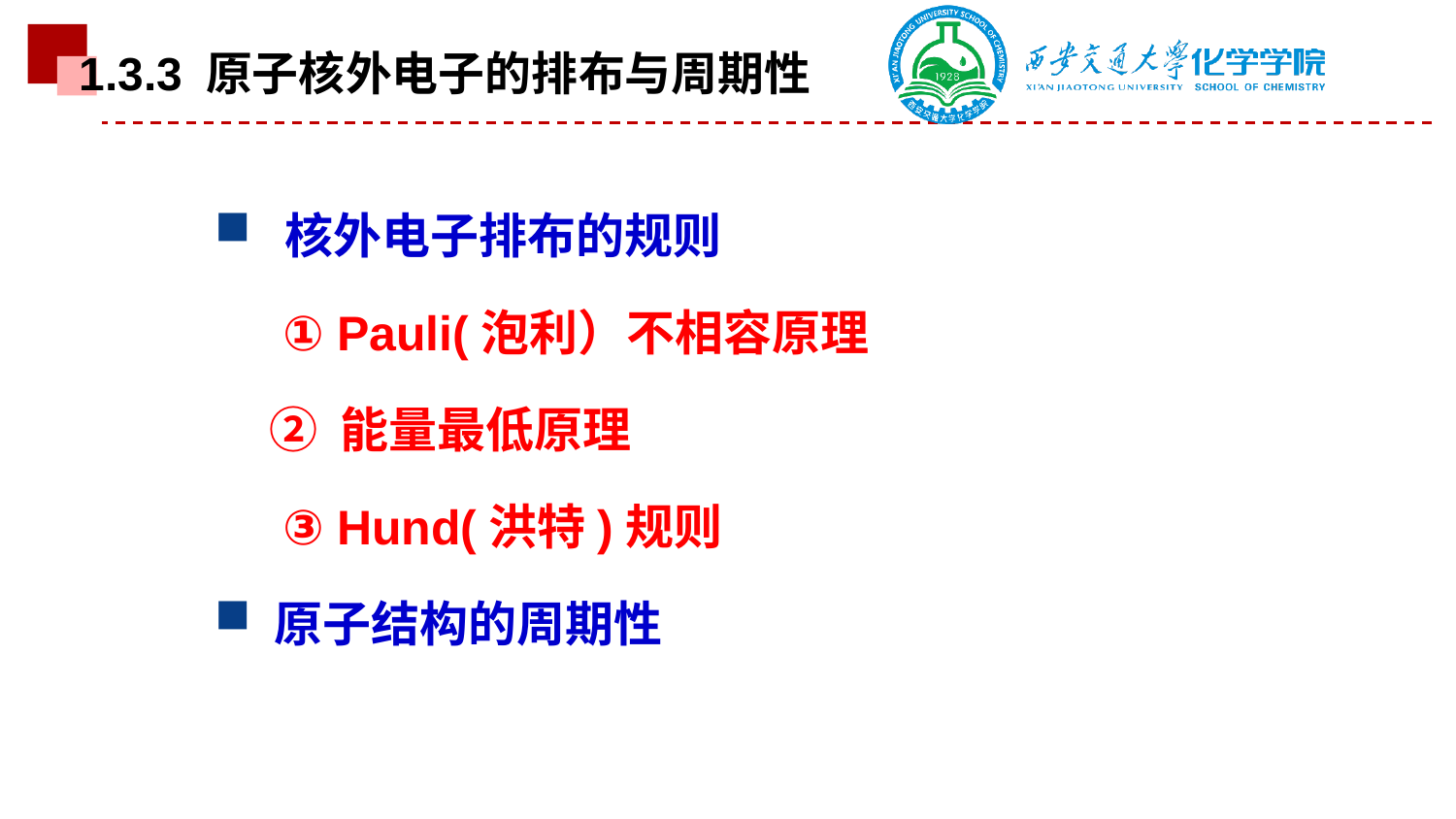

1.3.3 原子核外电子的排布与周期性
  核外电子排布的规则
     ① Pauli(泡利）不相容原理
     ② 能量最低原理
     ③ Hund(洪特)规则
 原子结构的周期性